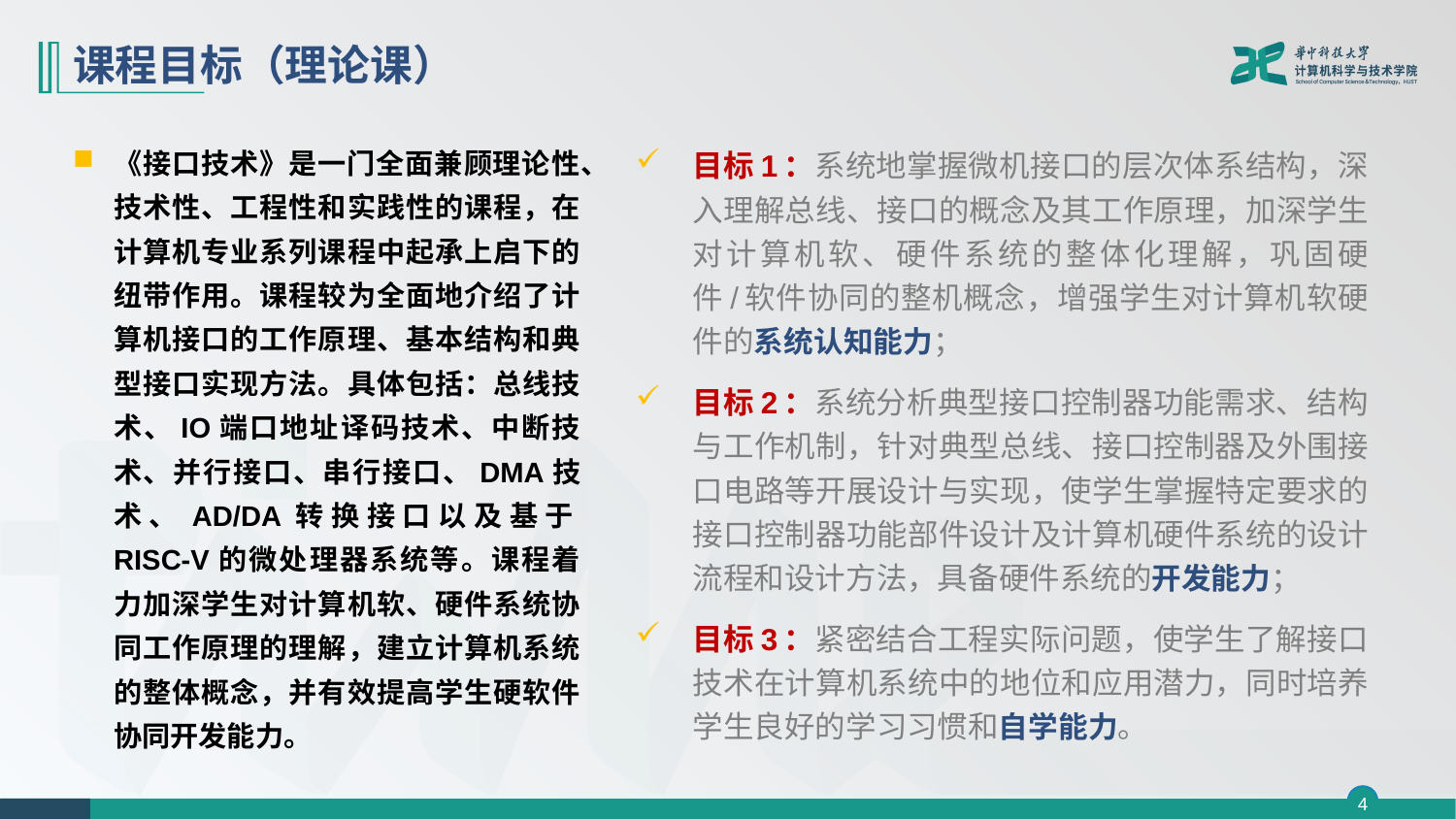

# 课程目标（理论课）
《接口技术》是一门全面兼顾理论性、技术性、工程性和实践性的课程，在计算机专业系列课程中起承上启下的纽带作用。课程较为全面地介绍了计算机接口的工作原理、基本结构和典型接口实现方法。具体包括：总线技术、IO端口地址译码技术、中断技术、并行接口、串行接口、DMA技术、AD/DA转换接口以及基于RISC-V的微处理器系统等。课程着力加深学生对计算机软、硬件系统协同工作原理的理解，建立计算机系统的整体概念，并有效提高学生硬软件协同开发能力。

目标1：系统地掌握微机接口的层次体系结构，深入理解总线、接口的概念及其工作原理，加深学生对计算机软、硬件系统的整体化理解，巩固硬件/软件协同的整机概念，增强学生对计算机软硬件的系统认知能力；
目标2：系统分析典型接口控制器功能需求、结构与工作机制，针对典型总线、接口控制器及外围接口电路等开展设计与实现，使学生掌握特定要求的接口控制器功能部件设计及计算机硬件系统的设计流程和设计方法，具备硬件系统的开发能力；
目标3：紧密结合工程实际问题，使学生了解接口技术在计算机系统中的地位和应用潜力，同时培养学生良好的学习习惯和自学能力。